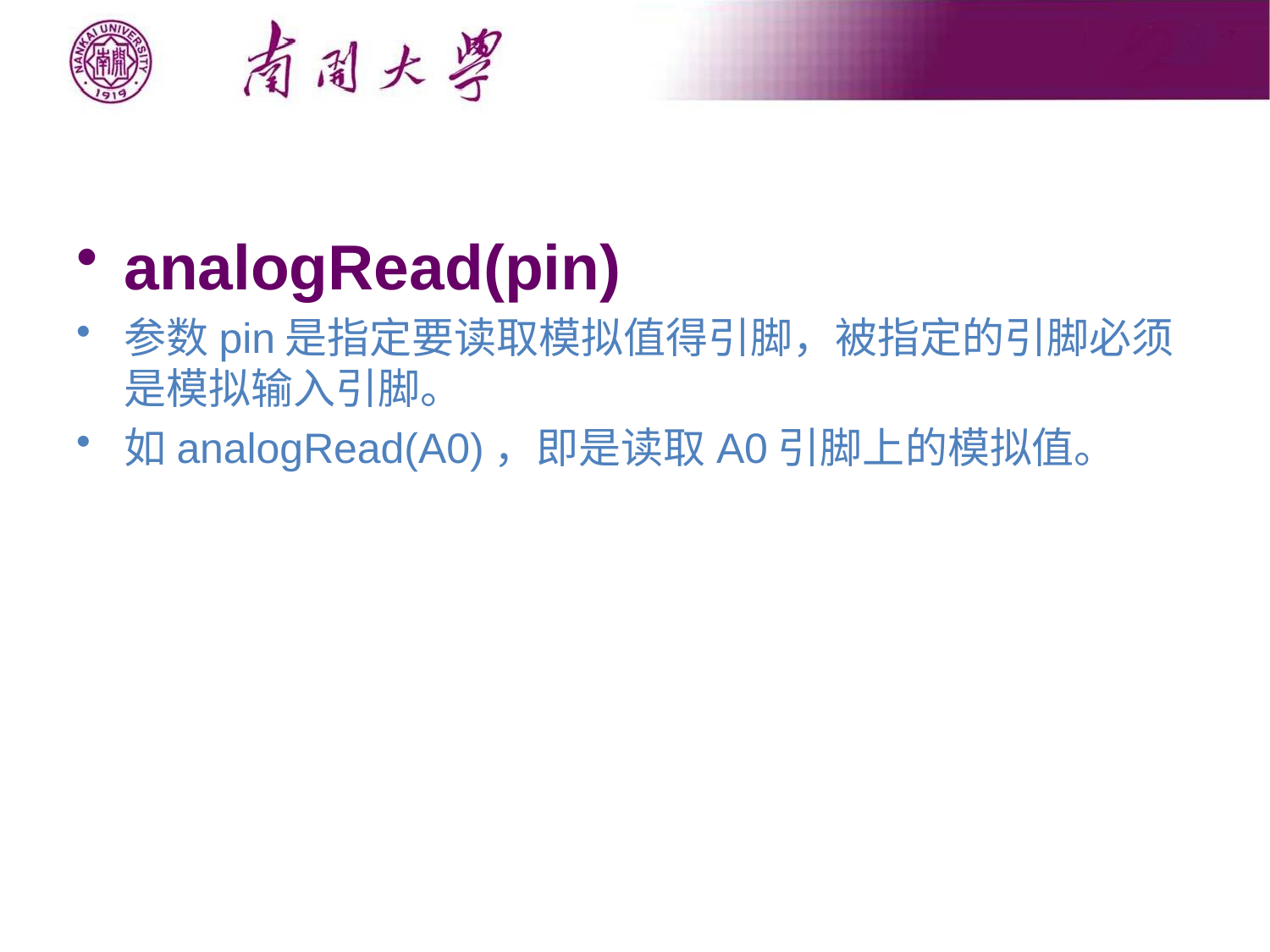

analogRead(pin)
参数pin是指定要读取模拟值得引脚，被指定的引脚必须是模拟输入引脚。
如analogRead(A0)，即是读取A0引脚上的模拟值。